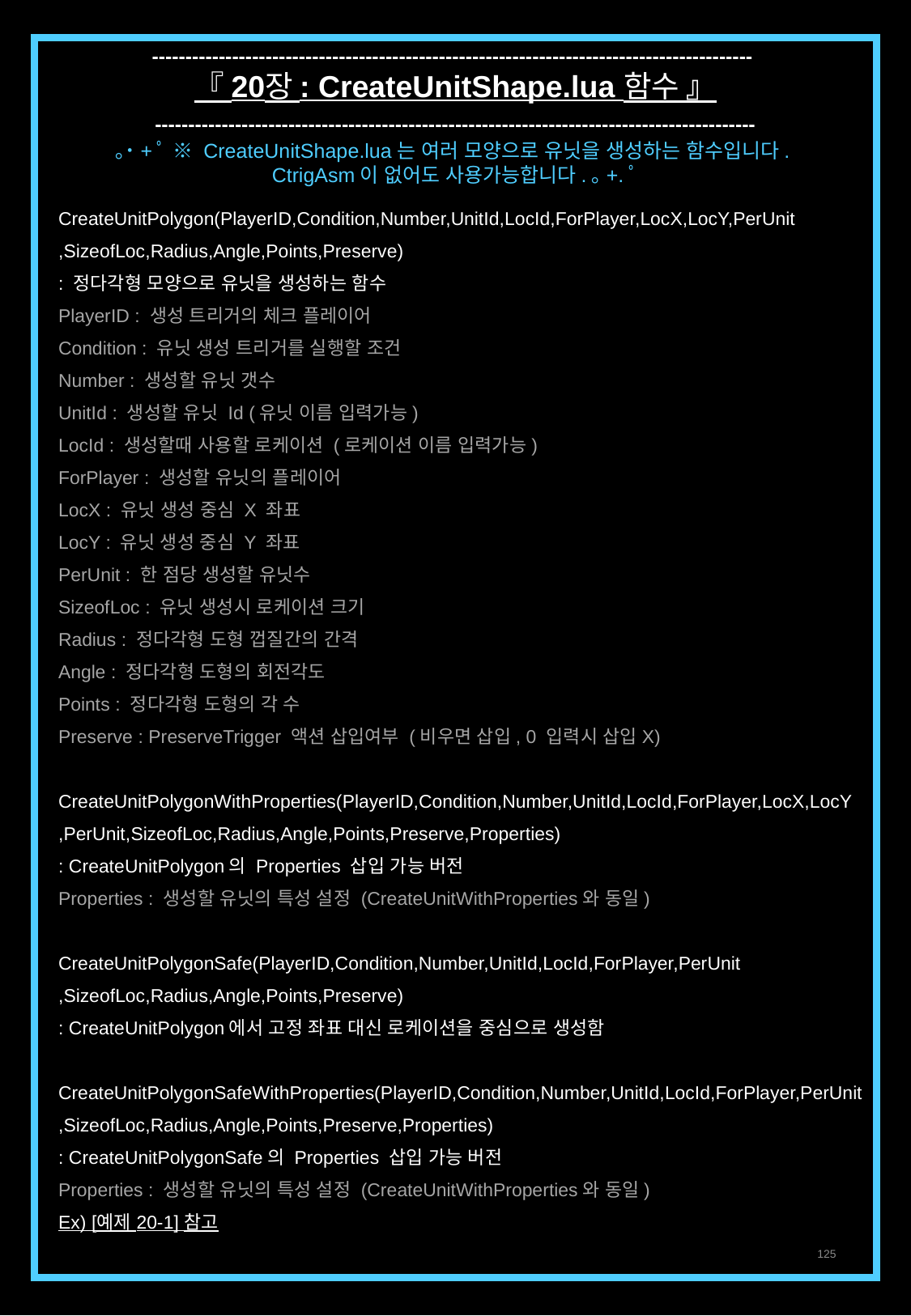

------------------------------------------------------------------------------------------
『 20장 : CreateUnitShape.lua 함수 』
------------------------------------------------------------------------------------------

｡˙+ﾟ ※ CreateUnitShape.lua는 여러 모양으로 유닛을 생성하는 함수입니다.
CtrigAsm이 없어도 사용가능합니다.｡+.ﾟ
CreateUnitPolygon(PlayerID,Condition,Number,UnitId,LocId,ForPlayer,LocX,LocY,PerUnit
,SizeofLoc,Radius,Angle,Points,Preserve)
: 정다각형 모양으로 유닛을 생성하는 함수
PlayerID : 생성 트리거의 체크 플레이어
Condition : 유닛 생성 트리거를 실행할 조건
Number : 생성할 유닛 갯수
UnitId : 생성할 유닛 Id (유닛 이름 입력가능)
LocId : 생성할때 사용할 로케이션 (로케이션 이름 입력가능)
ForPlayer : 생성할 유닛의 플레이어
LocX : 유닛 생성 중심 X 좌표
LocY : 유닛 생성 중심 Y 좌표
PerUnit : 한 점당 생성할 유닛수
SizeofLoc : 유닛 생성시 로케이션 크기
Radius : 정다각형 도형 껍질간의 간격
Angle : 정다각형 도형의 회전각도
Points : 정다각형 도형의 각 수
Preserve : PreserveTrigger 액션 삽입여부 (비우면 삽입, 0 입력시 삽입X)

CreateUnitPolygonWithProperties(PlayerID,Condition,Number,UnitId,LocId,ForPlayer,LocX,LocY
,PerUnit,SizeofLoc,Radius,Angle,Points,Preserve,Properties)
: CreateUnitPolygon의 Properties 삽입 가능 버전
Properties : 생성할 유닛의 특성 설정 (CreateUnitWithProperties와 동일)

CreateUnitPolygonSafe(PlayerID,Condition,Number,UnitId,LocId,ForPlayer,PerUnit
,SizeofLoc,Radius,Angle,Points,Preserve)
: CreateUnitPolygon에서 고정 좌표 대신 로케이션을 중심으로 생성함

CreateUnitPolygonSafeWithProperties(PlayerID,Condition,Number,UnitId,LocId,ForPlayer,PerUnit
,SizeofLoc,Radius,Angle,Points,Preserve,Properties)
: CreateUnitPolygonSafe의 Properties 삽입 가능 버전
Properties : 생성할 유닛의 특성 설정 (CreateUnitWithProperties와 동일)
Ex) [예제 20-1] 참고
125